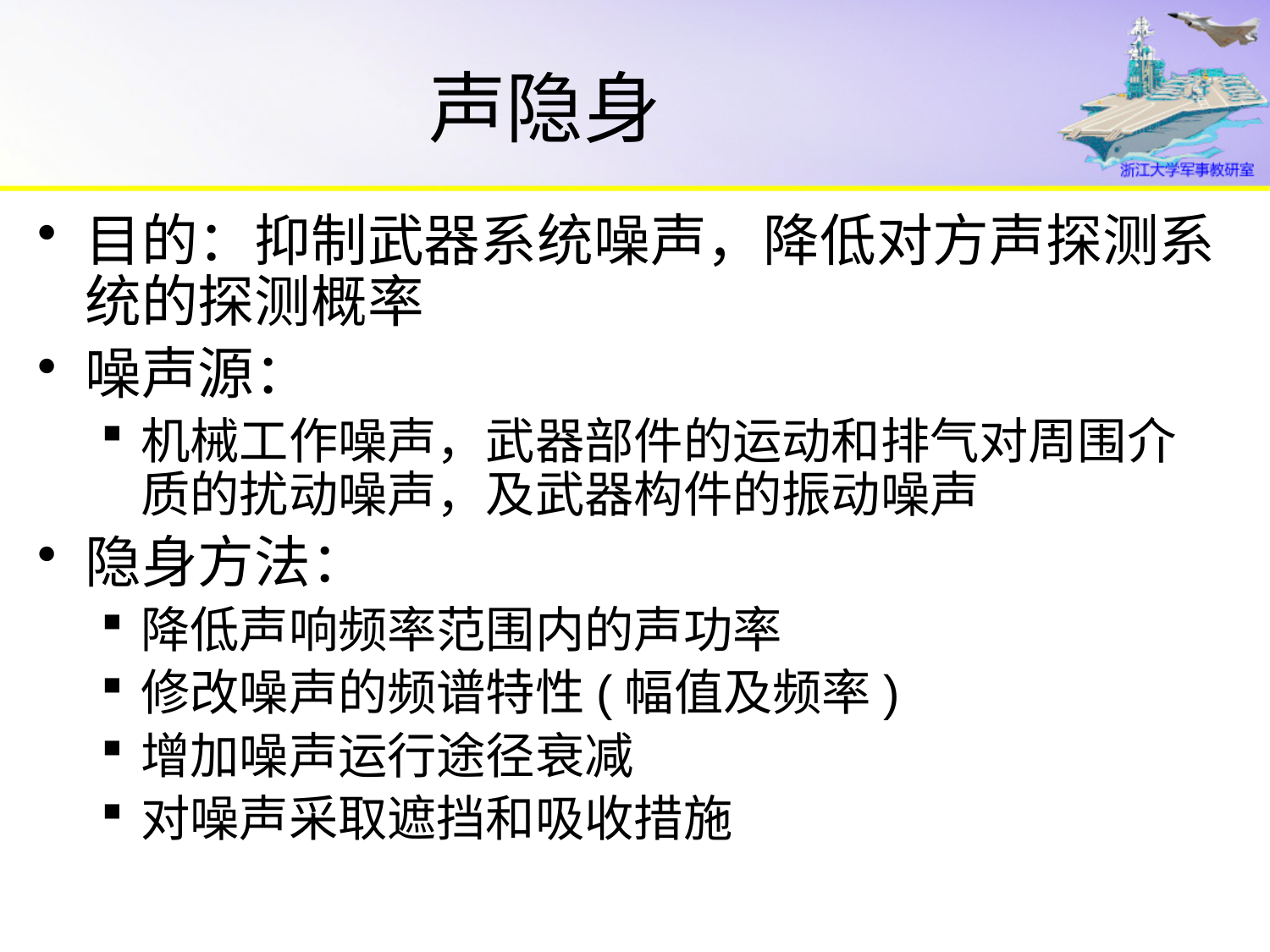

# 声隐身
目的：抑制武器系统噪声，降低对方声探测系统的探测概率
噪声源：
机械工作噪声，武器部件的运动和排气对周围介质的扰动噪声，及武器构件的振动噪声
隐身方法：
降低声响频率范围内的声功率
修改噪声的频谱特性(幅值及频率)
增加噪声运行途径衰减
对噪声采取遮挡和吸收措施